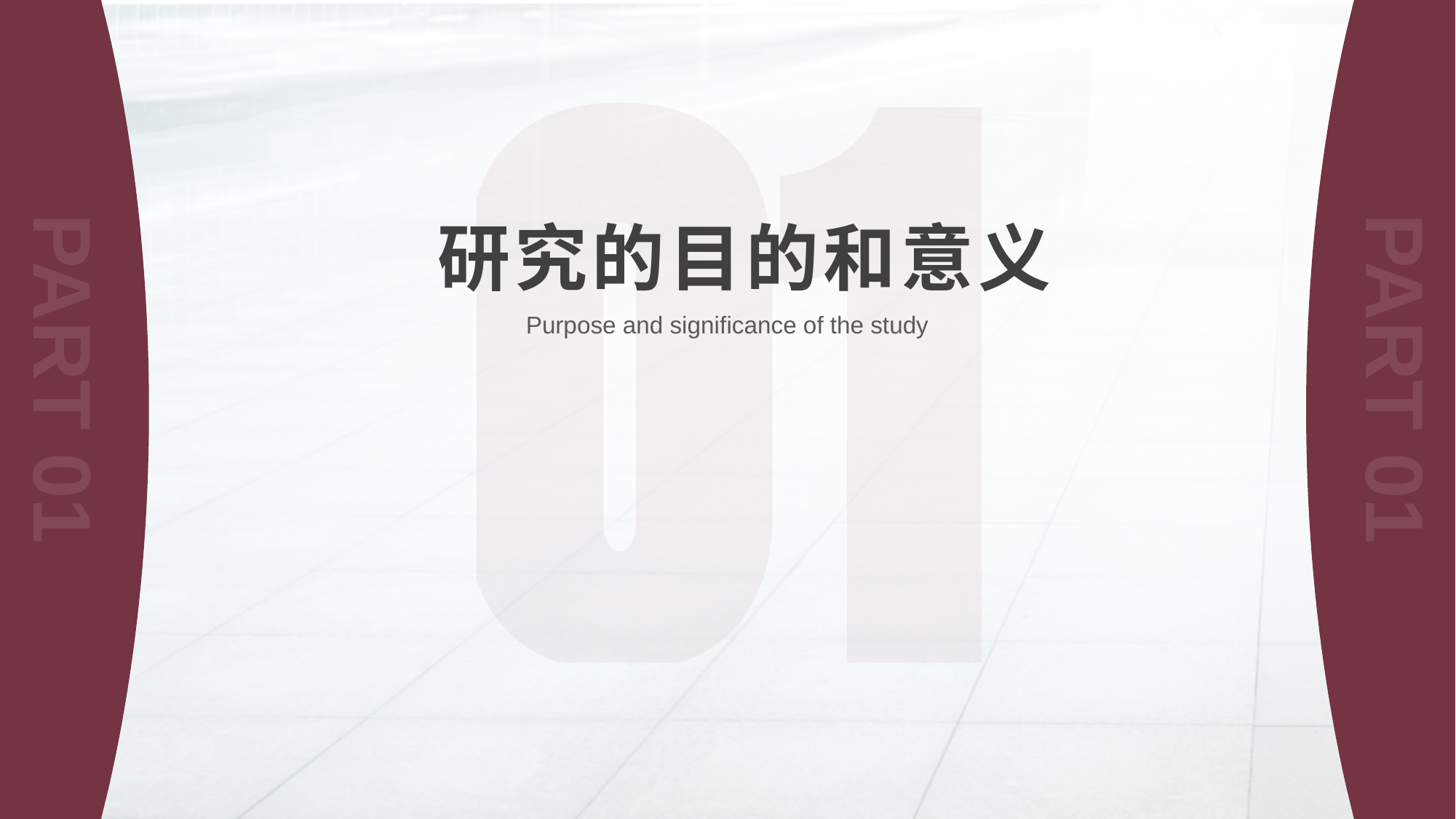

PART 01

PART 01
01
研究的目的和意义
Purpose and significance of the study